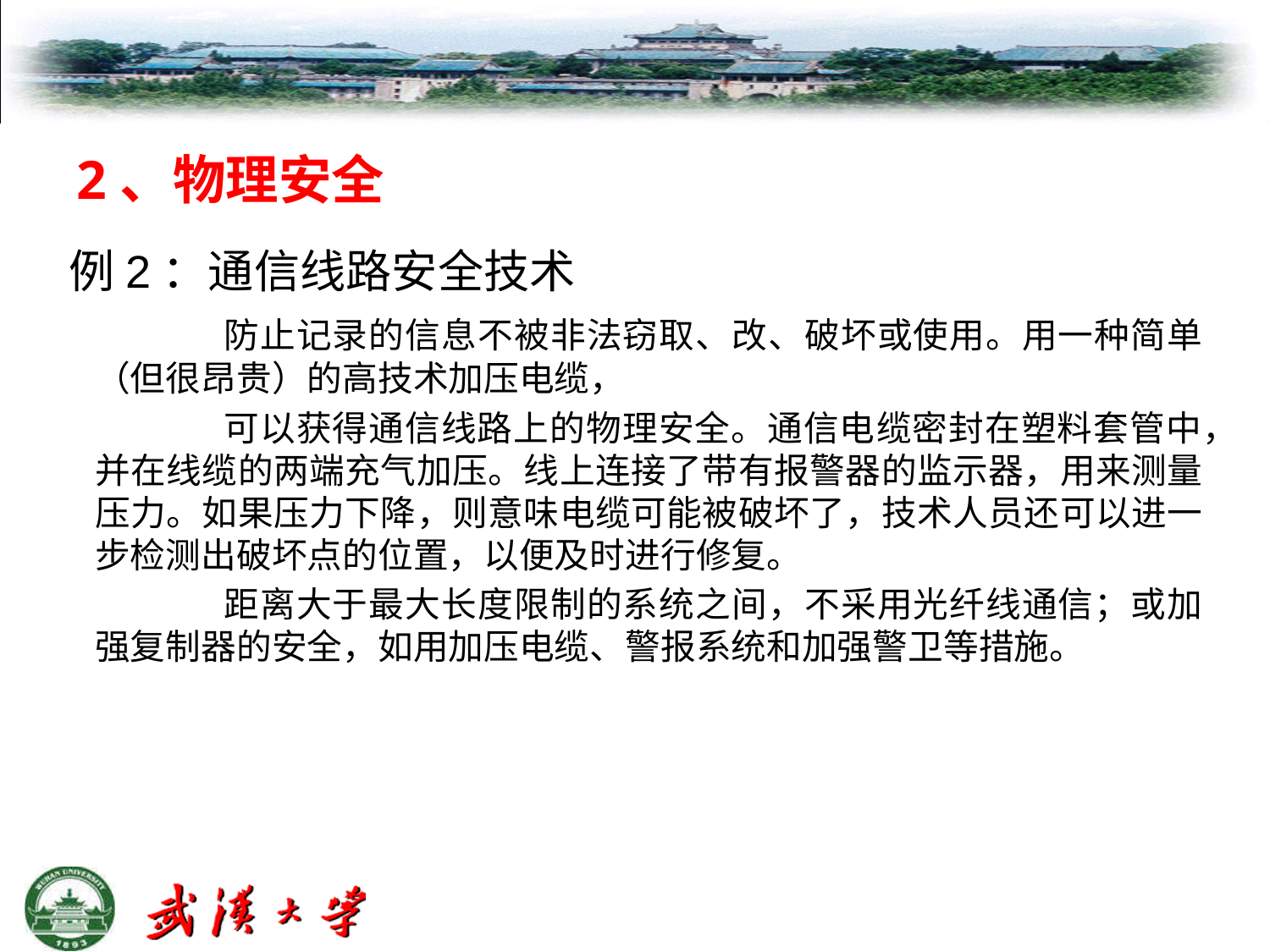

# 2、物理安全
 例2：通信线路安全技术
		防止记录的信息不被非法窃取、改、破坏或使用。用一种简单（但很昂贵）的高技术加压电缆，
		可以获得通信线路上的物理安全。通信电缆密封在塑料套管中，并在线缆的两端充气加压。线上连接了带有报警器的监示器，用来测量压力。如果压力下降，则意味电缆可能被破坏了，技术人员还可以进一步检测出破坏点的位置，以便及时进行修复。
		距离大于最大长度限制的系统之间，不采用光纤线通信；或加强复制器的安全，如用加压电缆、警报系统和加强警卫等措施。